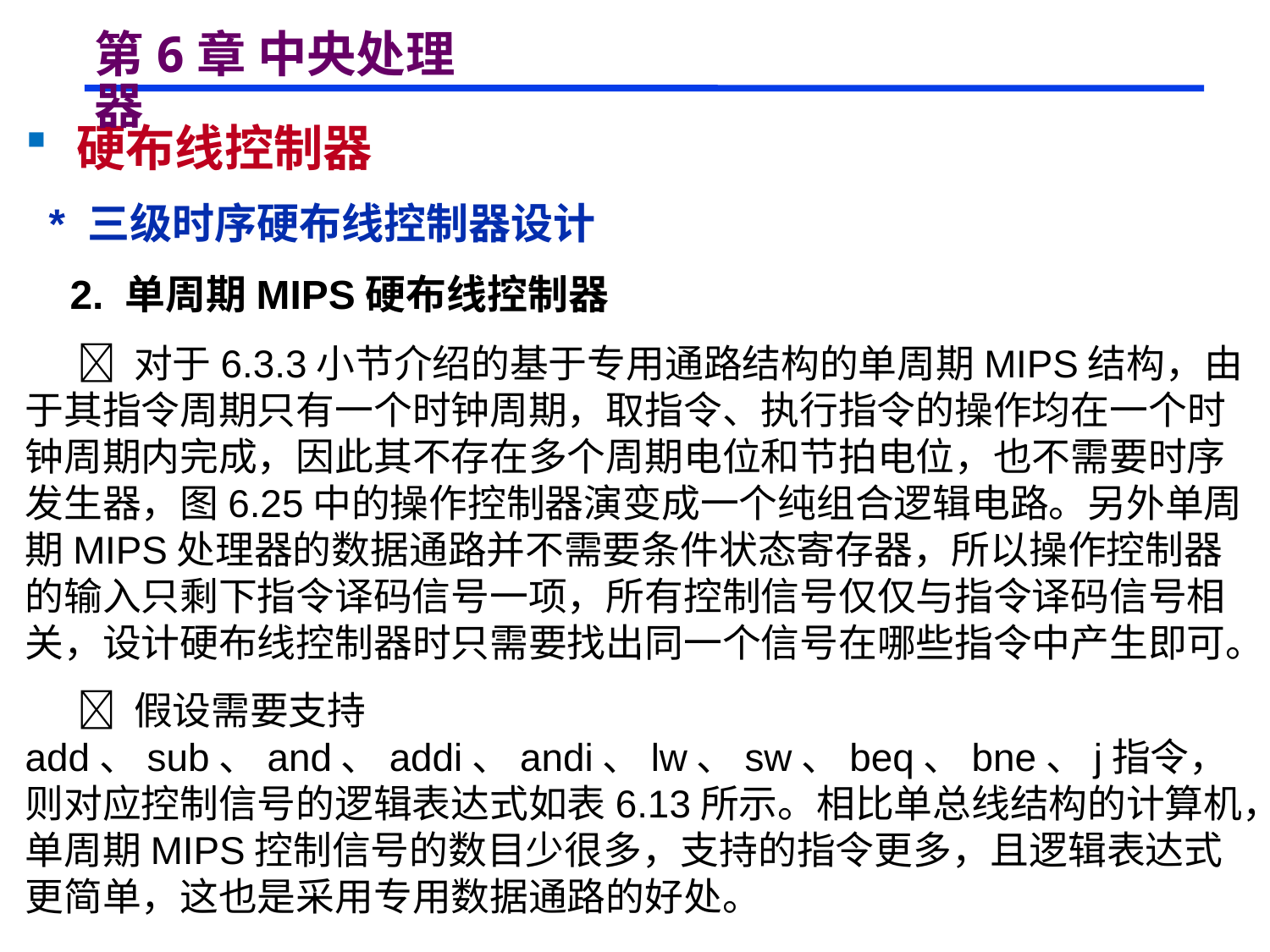

# 第6章 中央处理器
 硬布线控制器
  * 三级时序硬布线控制器设计
    2. 单周期MIPS硬布线控制器
      • 对于6.3.3小节介绍的基于专用通路结构的单周期MIPS结构，由于其指令周期只有一个时钟周期，取指令、执行指令的操作均在一个时钟周期内完成，因此其不存在多个周期电位和节拍电位，也不需要时序发生器，图6.25中的操作控制器演变成一个纯组合逻辑电路。另外单周期MIPS处理器的数据通路并不需要条件状态寄存器，所以操作控制器的输入只剩下指令译码信号一项，所有控制信号仅仅与指令译码信号相关，设计硬布线控制器时只需要找出同一个信号在哪些指令中产生即可。
      • 假设需要支持add、sub、and、addi、andi、lw、sw、beq、bne、j指令，则对应控制信号的逻辑表达式如表6.13所示。相比单总线结构的计算机，单周期MIPS控制信号的数目少很多，支持的指令更多，且逻辑表达式更简单，这也是采用专用数据通路的好处。